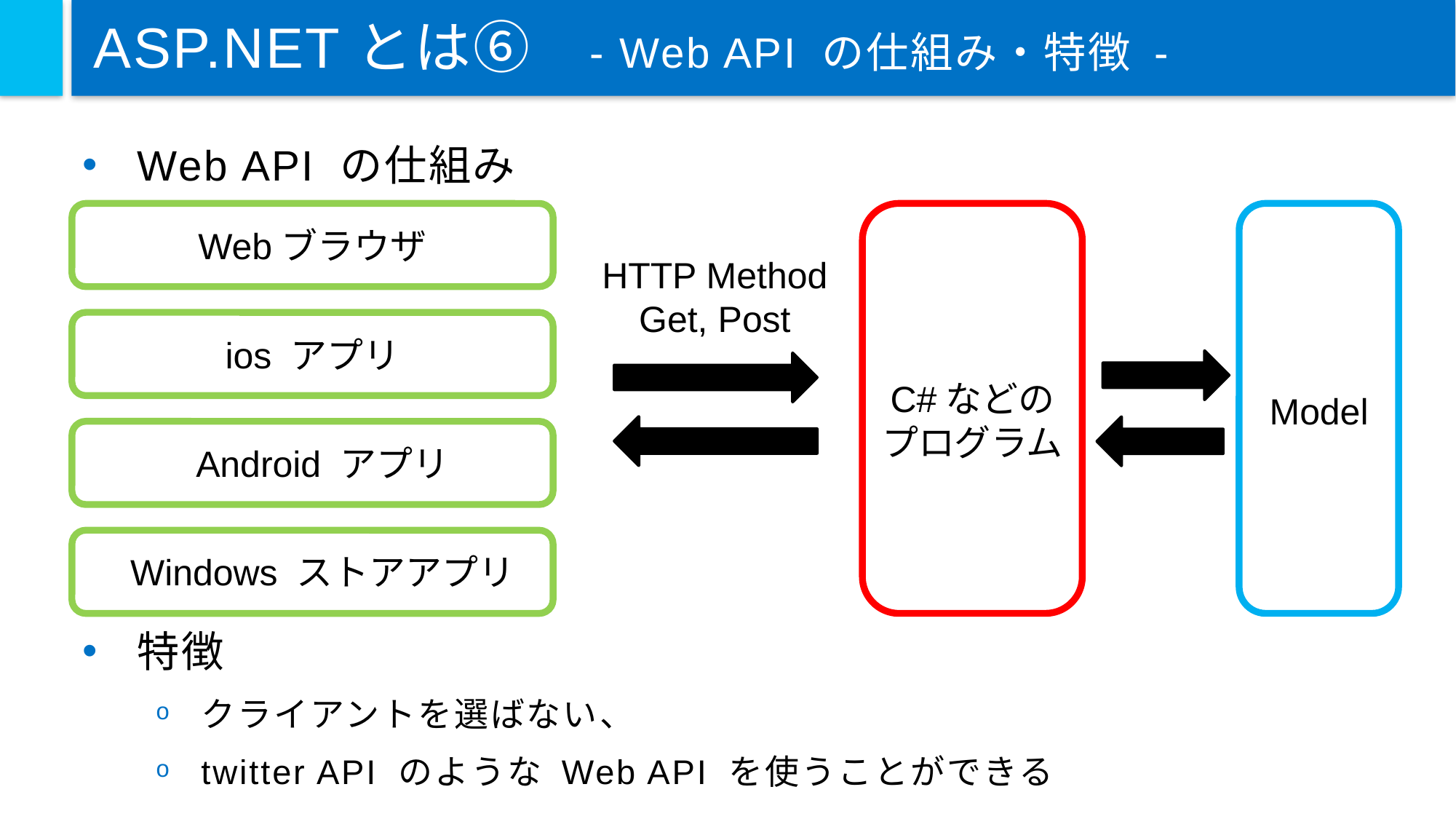

# ASP.NETとは⑥   - Web API の仕組み・特徴 -
Web API の仕組み

特徴
クライアントを選ばない、
twitter API のような Web API を使うことができる

Webブラウザ

Model

C#などの
プログラム
HTTP Method
Get, Post

ios アプリ

Android アプリ

Windows ストアアプリ